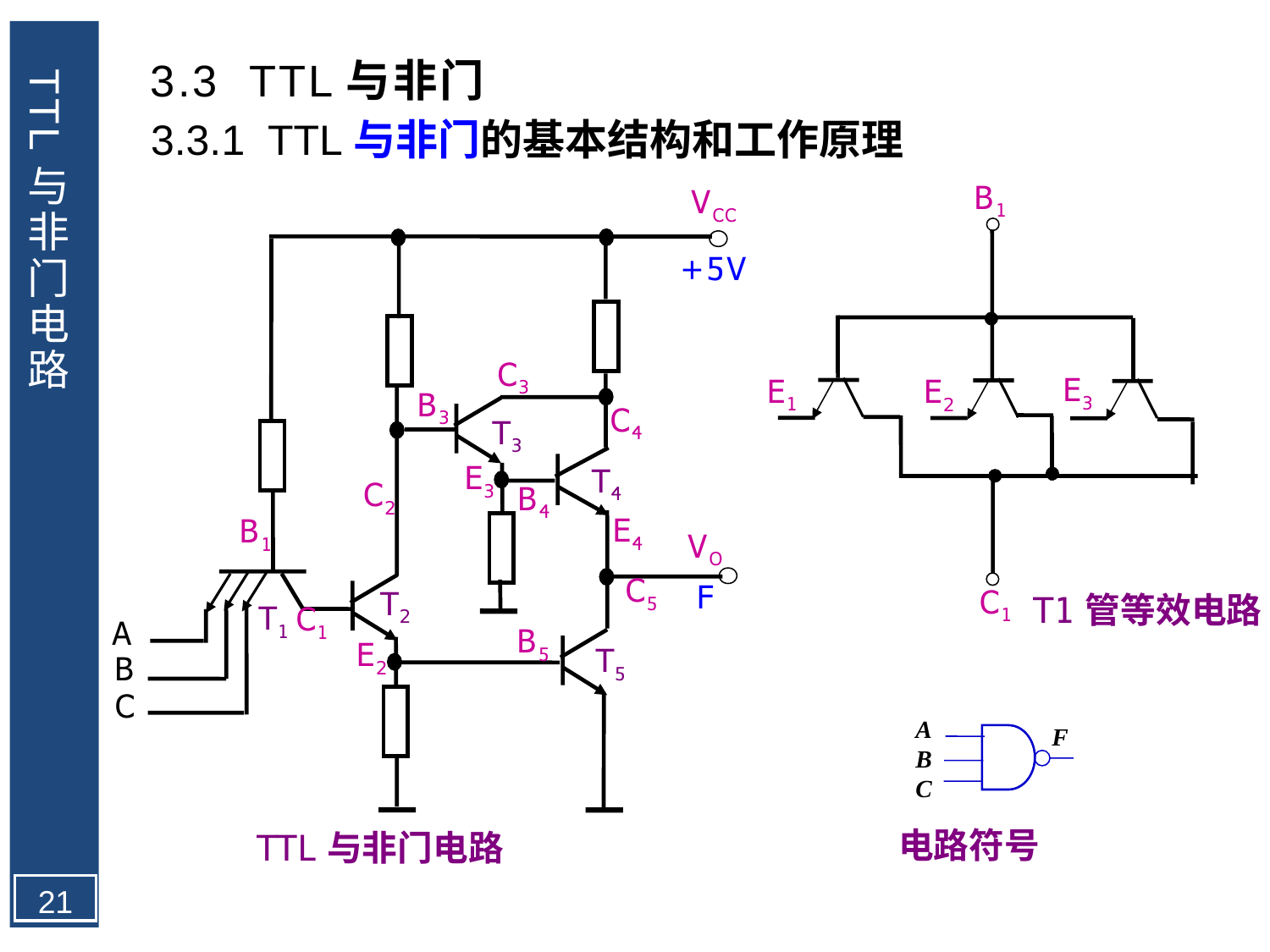

3.3  TTL与非门
# TTL与非门电路
3.3.1  TTL与非门的基本结构和工作原理
B1

E3
E1
E2

C1
T1管等效电路
VCC

+5V

C3

B3

C4

T3

E3
T4

C2

B4

E4
B1

VO
C5

F

T2

T1
C1
A

B5
E2

T5

B

C

TTL与非门电路
A
B
C
F

电路符号
21